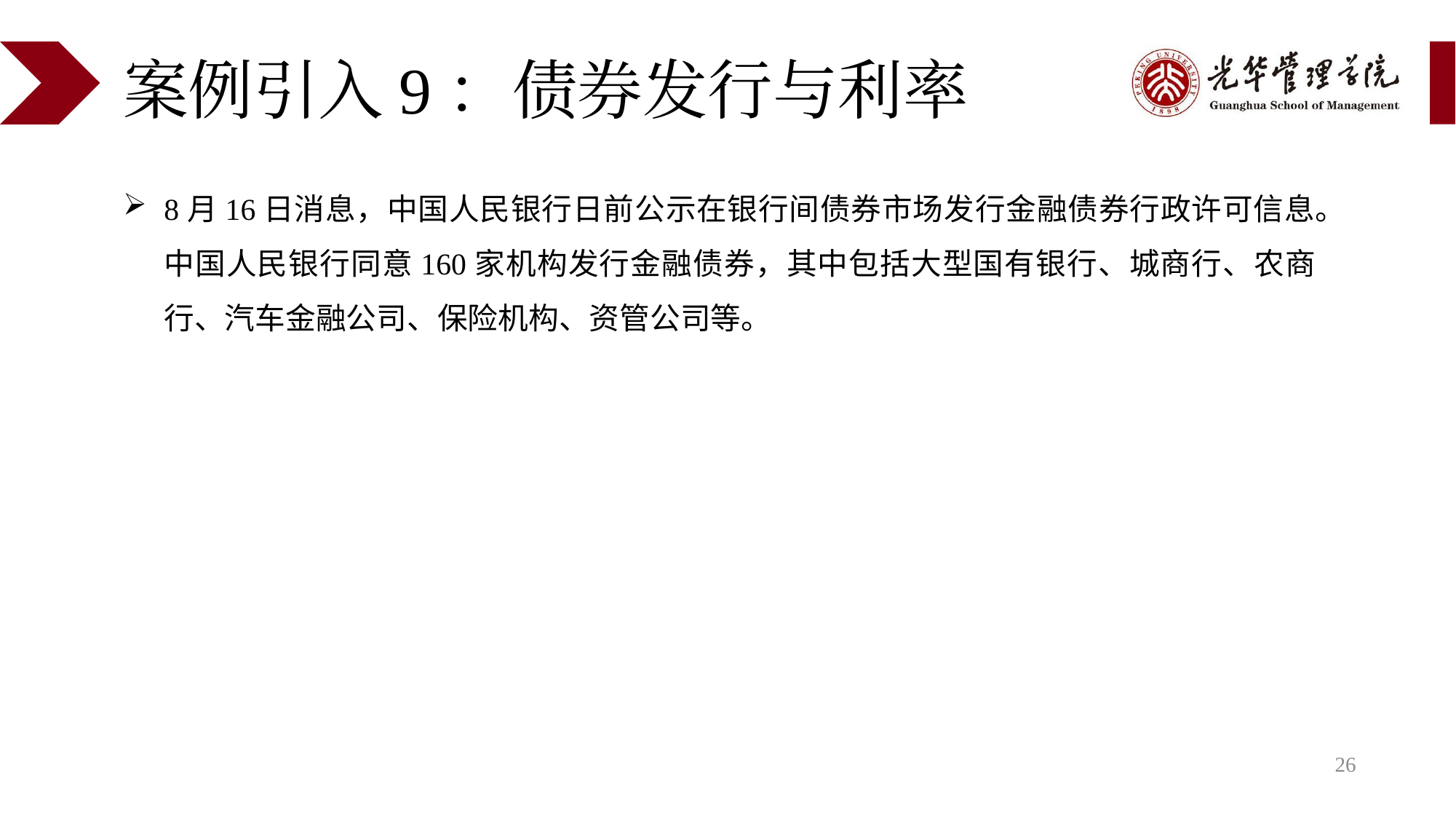

# 案例引入9：债券发行与利率
8月16日消息，中国人民银行日前公示在银行间债券市场发行金融债券行政许可信息。中国人民银行同意160家机构发行金融债券，其中包括大型国有银行、城商行、农商行、汽车金融公司、保险机构、资管公司等。
26